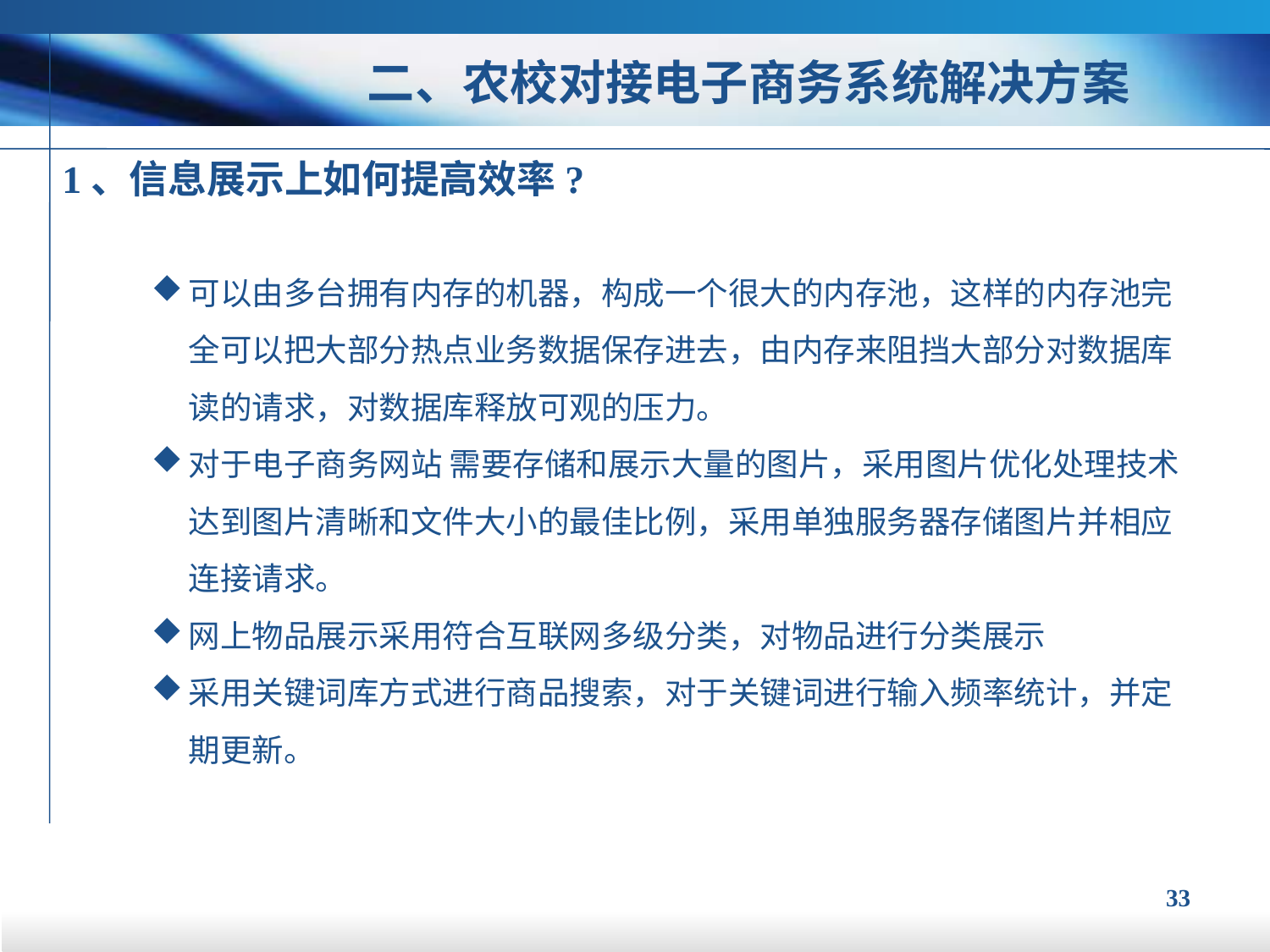

二、农校对接电子商务系统解决方案
1、信息展示上如何提高效率?

可以由多台拥有内存的机器，构成一个很大的内存池，这样的内存池完全可以把大部分热点业务数据保存进去，由内存来阻挡大部分对数据库读的请求，对数据库释放可观的压力。
对于电子商务网站 需要存储和展示大量的图片，采用图片优化处理技术达到图片清晰和文件大小的最佳比例，采用单独服务器存储图片并相应连接请求。
网上物品展示采用符合互联网多级分类，对物品进行分类展示
采用关键词库方式进行商品搜索，对于关键词进行输入频率统计，并定期更新。